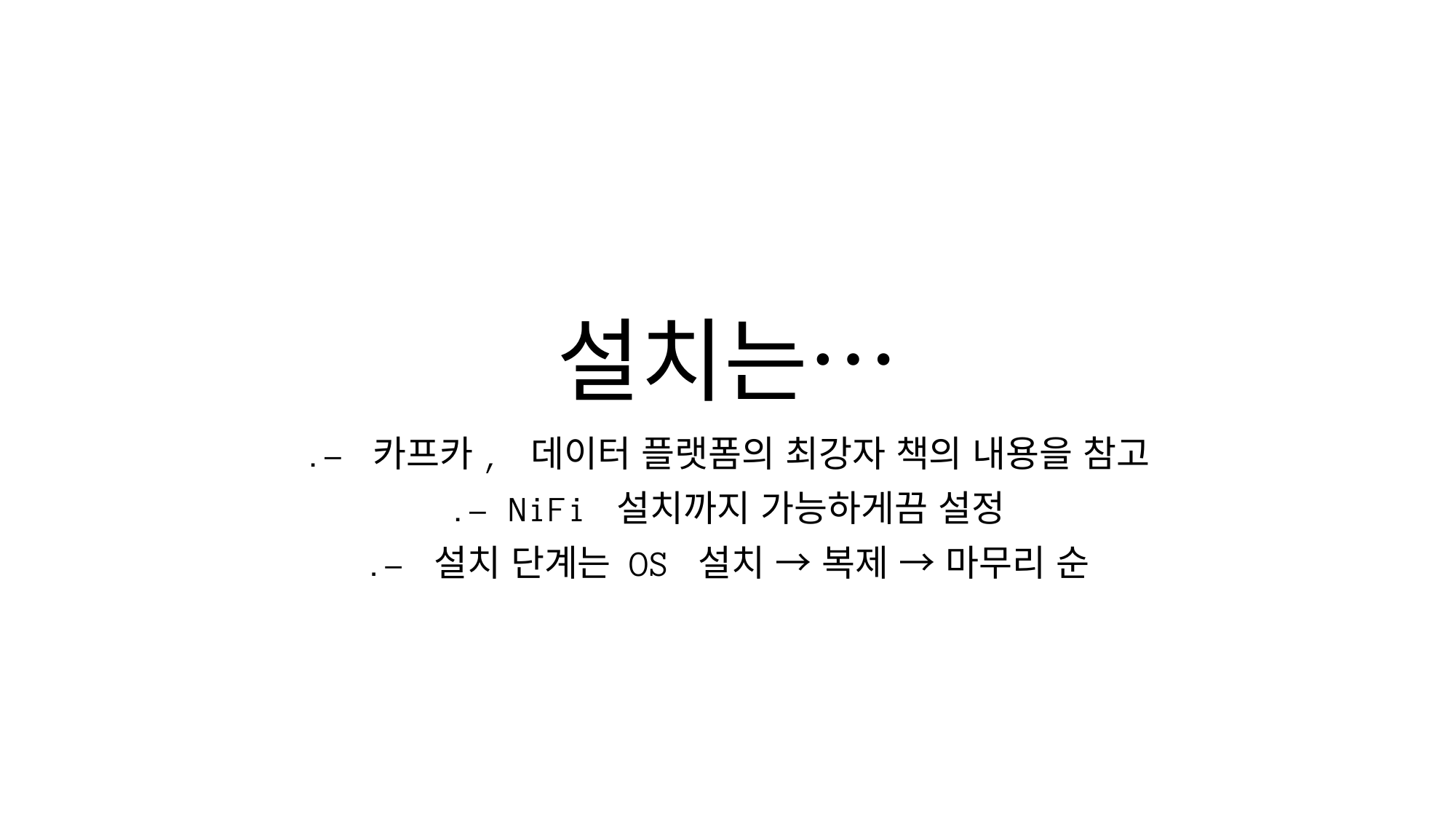

# 설치는…
.- 카프카, 데이터 플랫폼의 최강자 책의 내용을 참고
.- NiFi 설치까지 가능하게끔 설정
.- 설치 단계는 OS 설치 → 복제 → 마무리 순